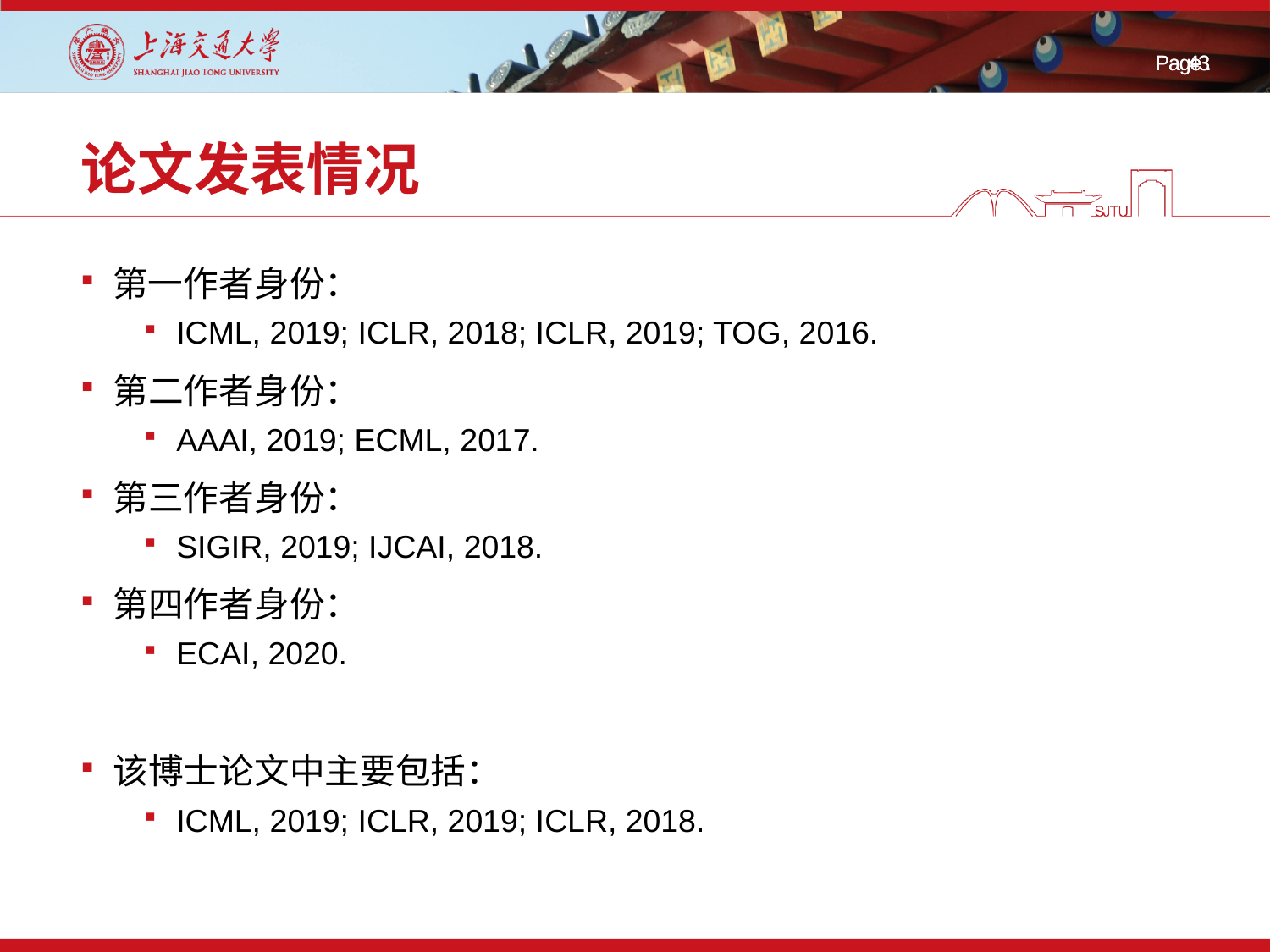

# 论文发表情况
第一作者身份：
ICML, 2019; ICLR, 2018; ICLR, 2019; TOG, 2016.
第二作者身份：
AAAI, 2019; ECML, 2017.
第三作者身份：
SIGIR, 2019; IJCAI, 2018.
第四作者身份：
ECAI, 2020.

该博士论文中主要包括：
ICML, 2019; ICLR, 2019; ICLR, 2018.